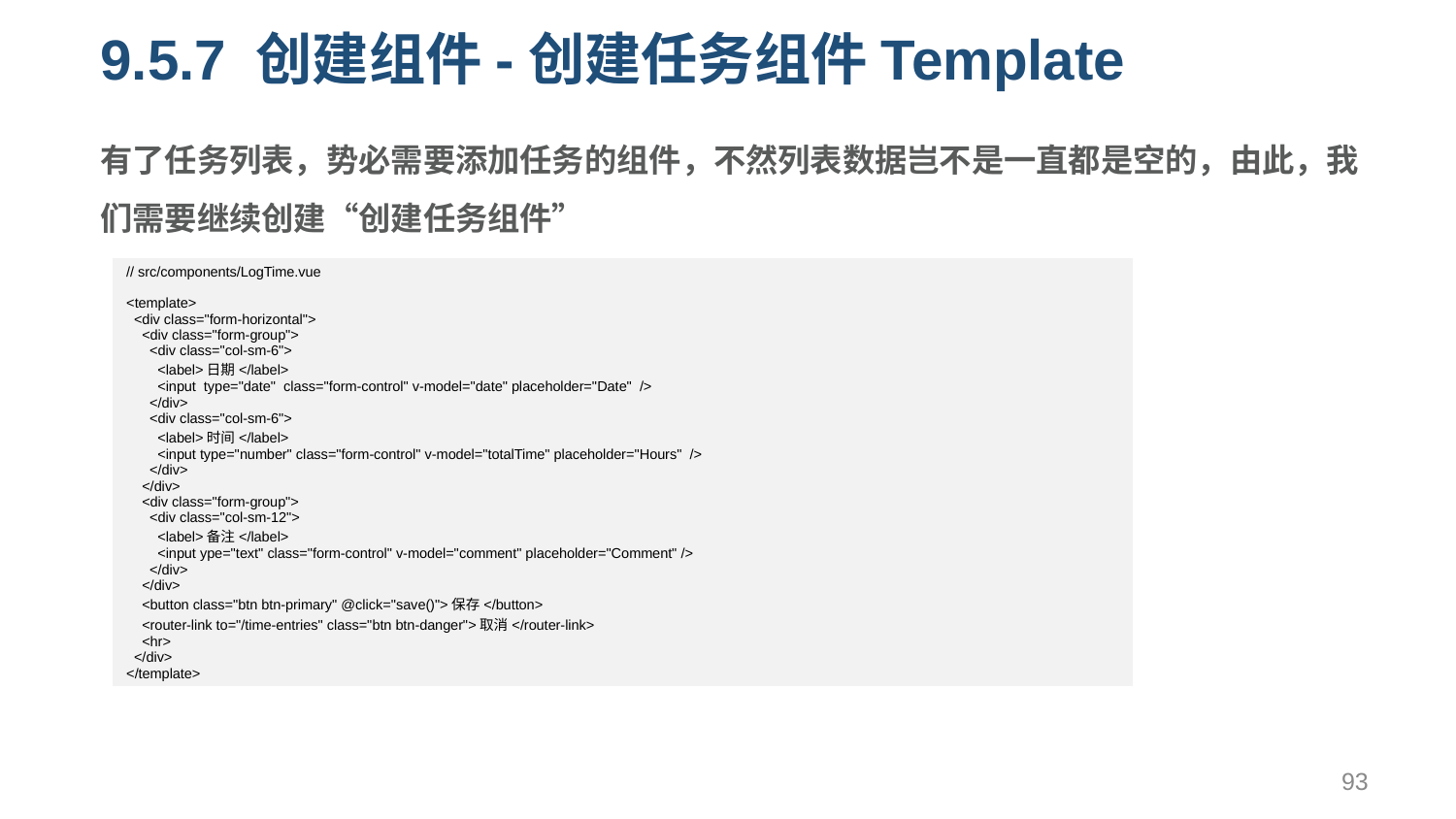

# 9.5.7 创建组件-创建任务组件Template
有了任务列表，势必需要添加任务的组件，不然列表数据岂不是一直都是空的，由此，我们需要继续创建“创建任务组件”
| // src/components/LogTime.vue <template> <div class="form-horizontal"> <div class="form-group"> <div class="col-sm-6"> <label>日期</label> <input type="date" class="form-control" v-model="date" placeholder="Date" /> </div> <div class="col-sm-6"> <label>时间</label> <input type="number" class="form-control" v-model="totalTime" placeholder="Hours" /> </div> </div> <div class="form-group"> <div class="col-sm-12"> <label>备注</label> <input ype="text" class="form-control" v-model="comment" placeholder="Comment" /> </div> </div> <button class="btn btn-primary" @click="save()">保存</button> <router-link to="/time-entries" class="btn btn-danger">取消</router-link> <hr> </div> </template> |
| --- |
93